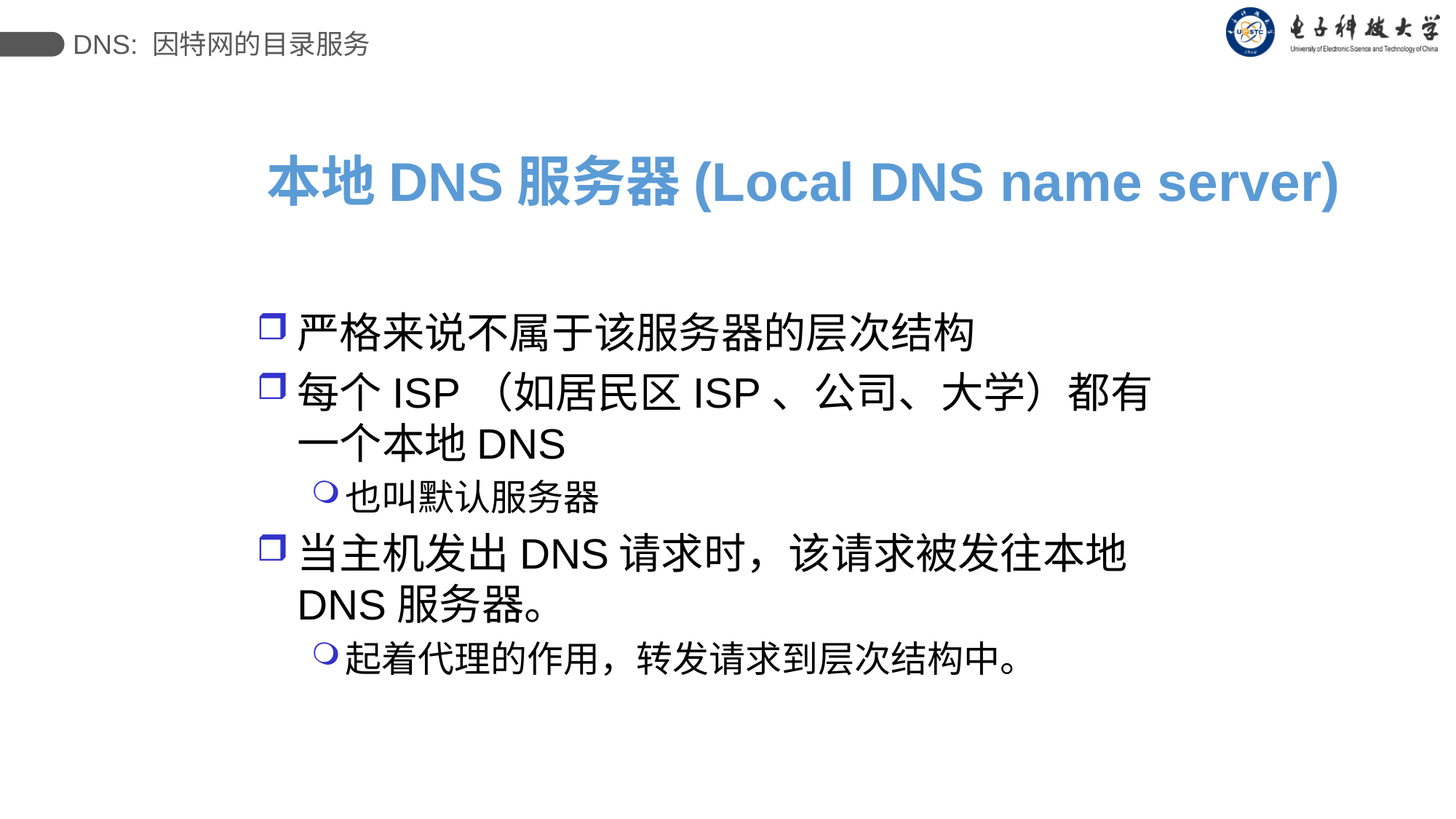

DNS: 因特网的目录服务
本地DNS服务器(Local DNS name server)
严格来说不属于该服务器的层次结构
每个ISP（如居民区ISP、公司、大学）都有一个本地DNS
也叫默认服务器
当主机发出DNS请求时，该请求被发往本地DNS服务器。
起着代理的作用，转发请求到层次结构中。